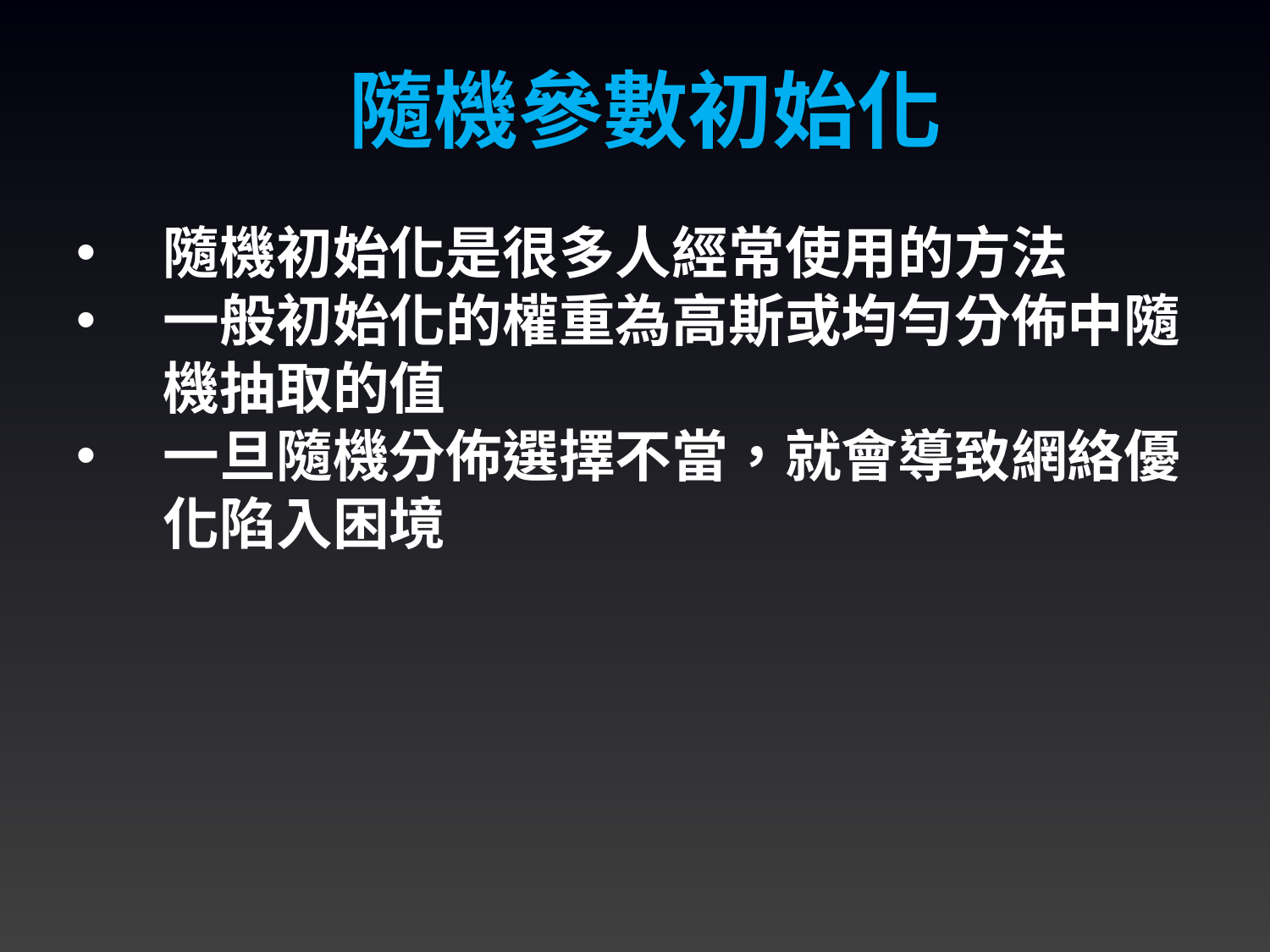

隨機參數初始化
隨機初始化是很多人經常使用的方法
一般初始化的權重為高斯或均勻分佈中隨機抽取的值
一旦隨機分佈選擇不當，就會導致網絡優化陷入困境